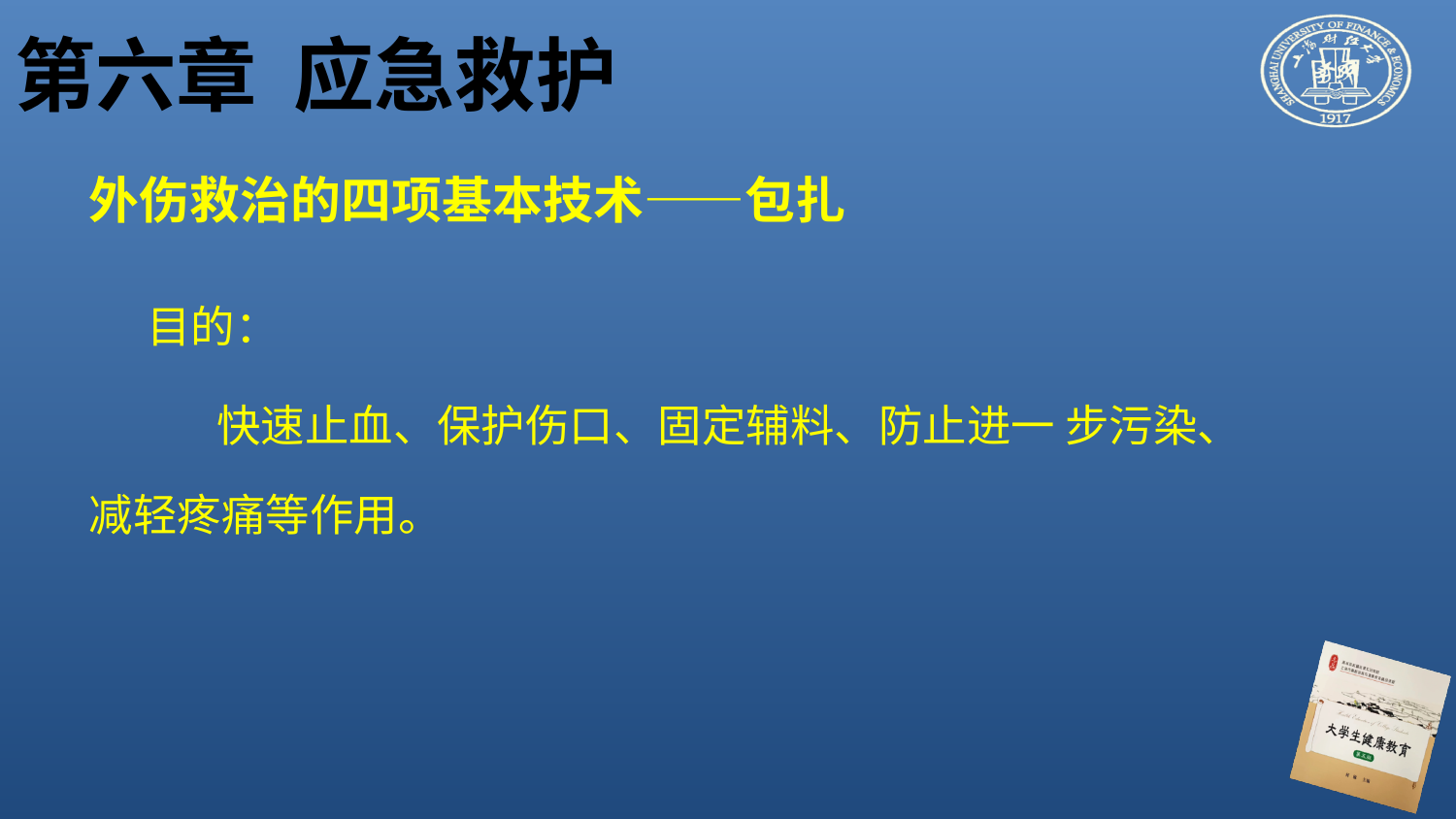

# 第六章  应急救护
外伤救治的四项基本技术——包扎

     目的：
            快速止血、保护伤口、固定辅料、防止进一 步污染、减轻疼痛等作用。